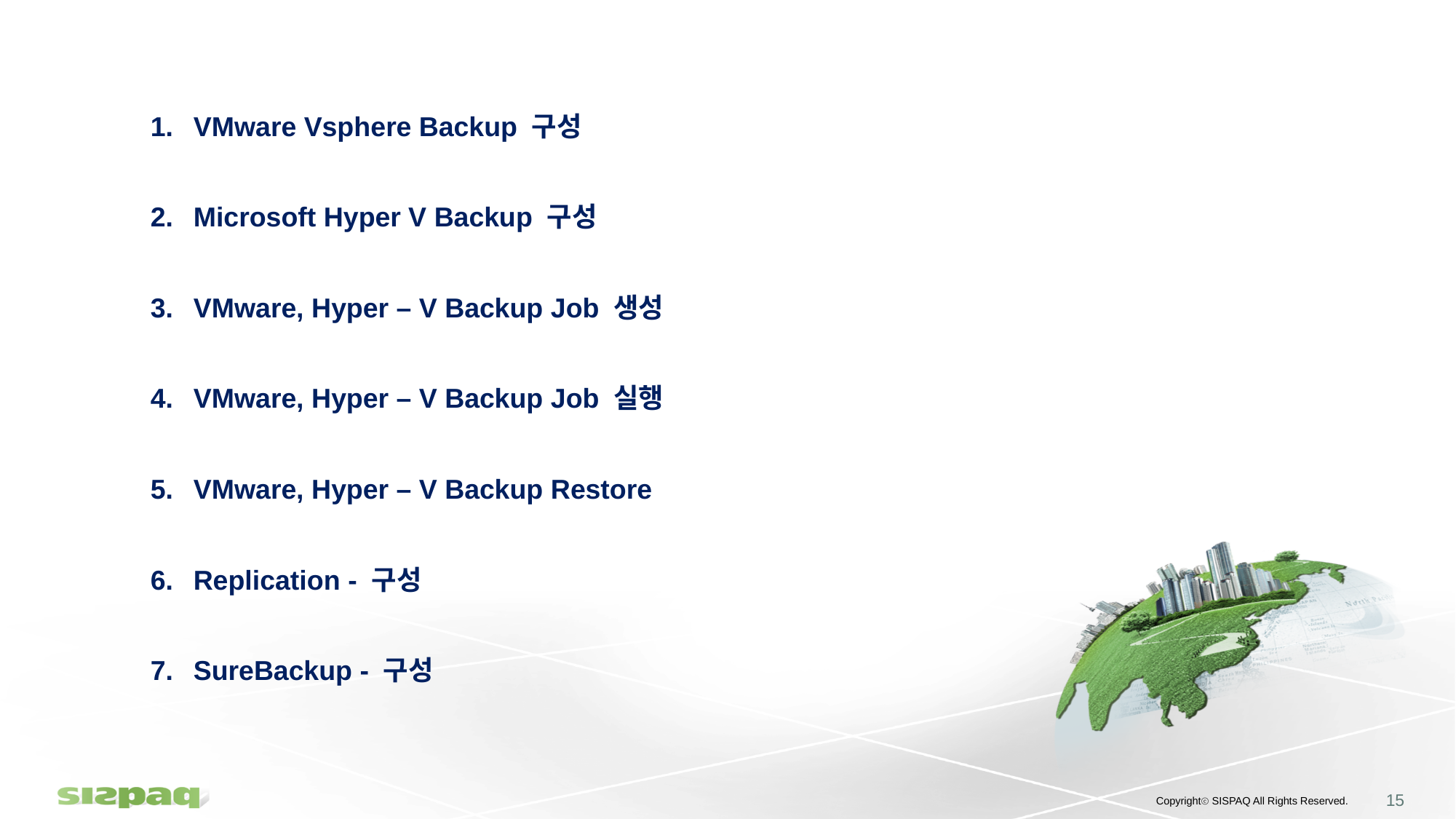

VMware Vsphere Backup 구성

Microsoft Hyper V Backup 구성

VMware, Hyper – V Backup Job 생성

VMware, Hyper – V Backup Job 실행

VMware, Hyper – V Backup Restore

Replication - 구성

SureBackup - 구성